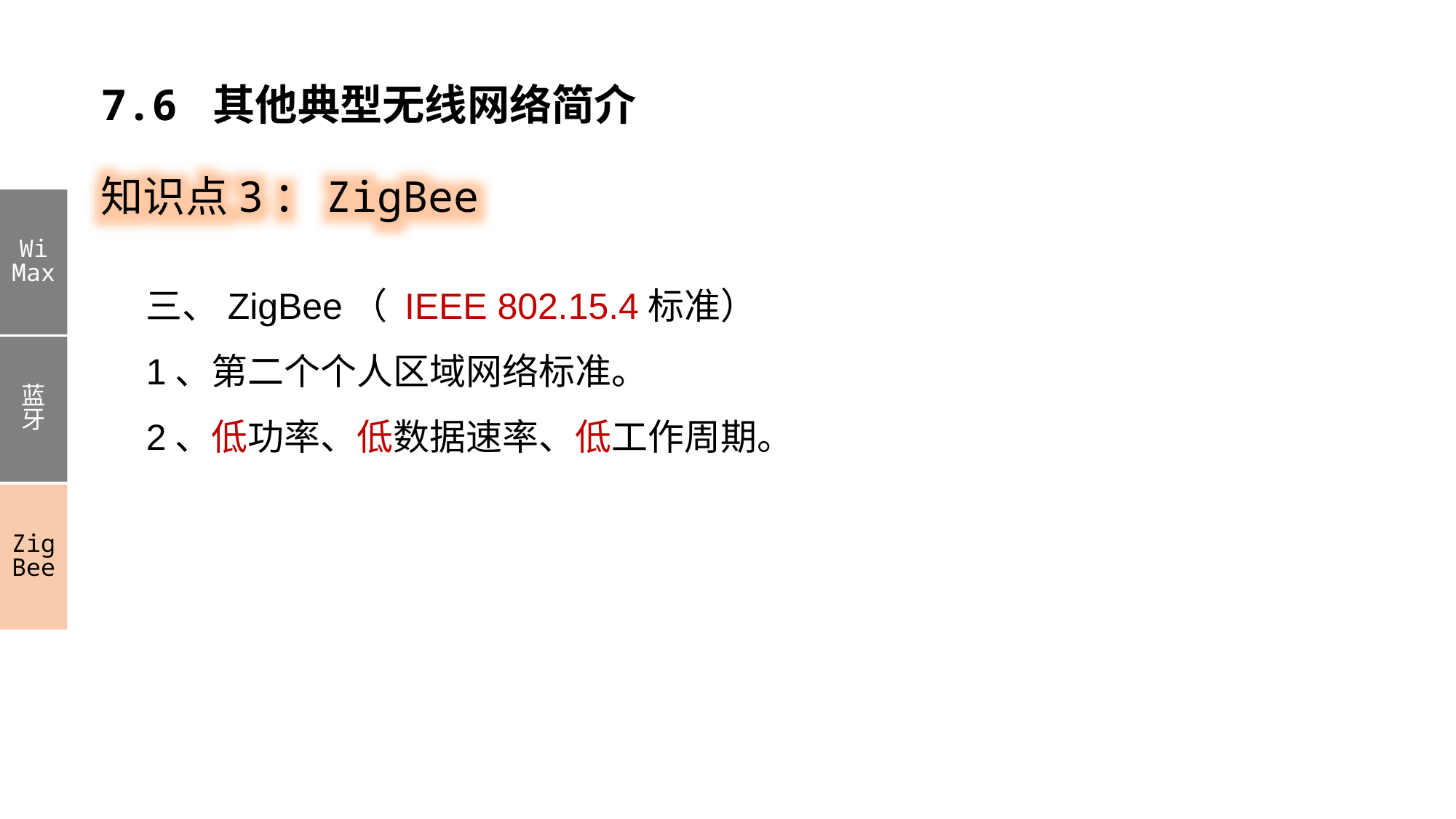

7.6 其他典型无线网络简介
知识点3：ZigBee
Wi
Max
蓝牙
Zig
Bee
三、ZigBee（ IEEE 802.15.4标准）
1、第二个个人区域网络标准。
2、低功率、低数据速率、低工作周期。